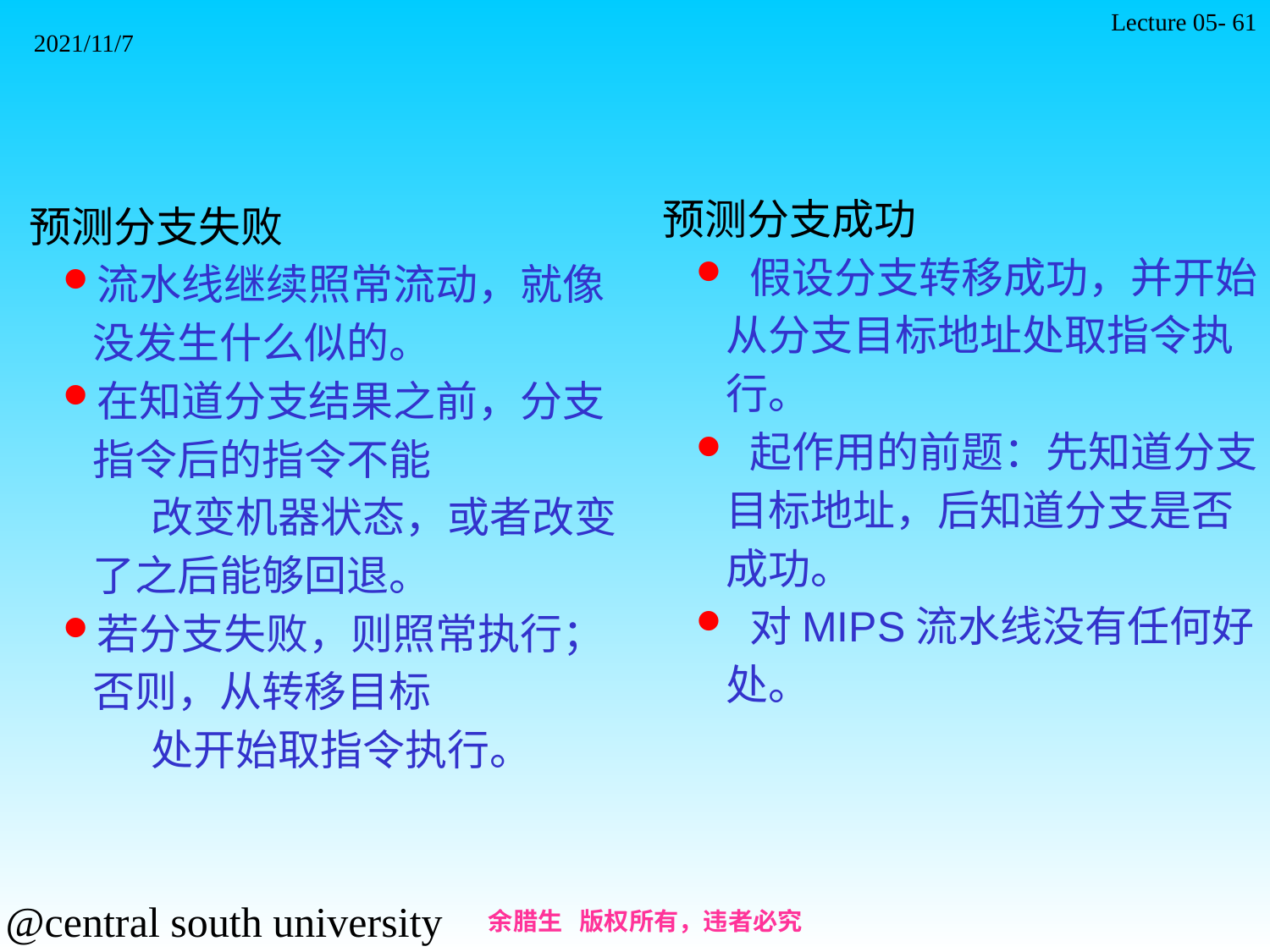

Lecture 05- 61
2021/11/7
预测分支成功
 假设分支转移成功，并开始从分支目标地址处取指令执行。
 起作用的前题：先知道分支目标地址，后知道分支是否成功。
 对MIPS流水线没有任何好处。
预测分支失败
流水线继续照常流动，就像没发生什么似的。
在知道分支结果之前，分支指令后的指令不能
     改变机器状态，或者改变了之后能够回退。
若分支失败，则照常执行；否则，从转移目标
     处开始取指令执行。
余腊生   版权所有，违者必究